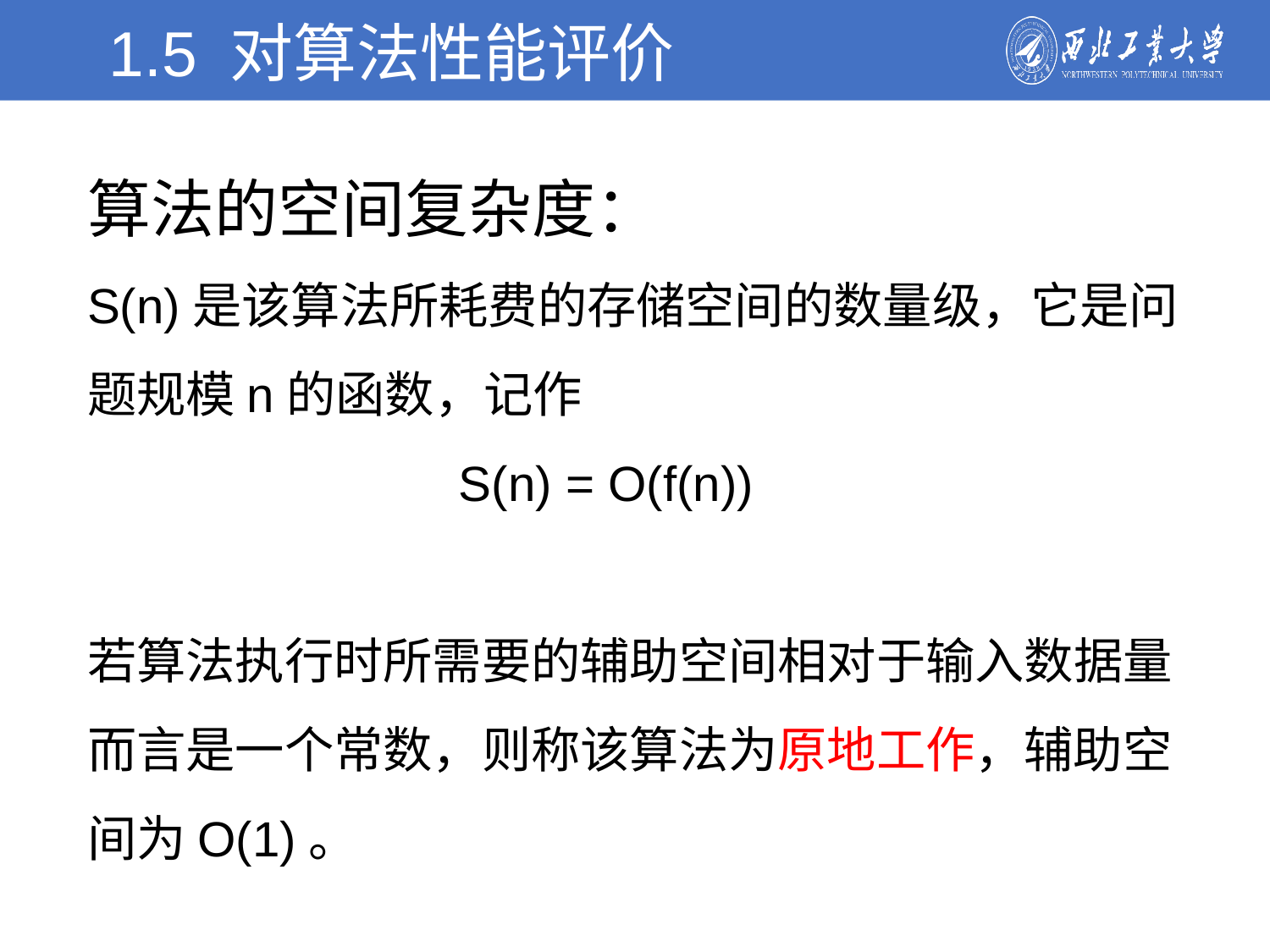

1.5 对算法性能评价
学校简介
算法的空间复杂度：
S(n)是该算法所耗费的存储空间的数量级，它是问题规模n的函数，记作
                           S(n) = O(f(n))

若算法执行时所需要的辅助空间相对于输入数据量而言是一个常数，则称该算法为原地工作，辅助空间为O(1)。
25